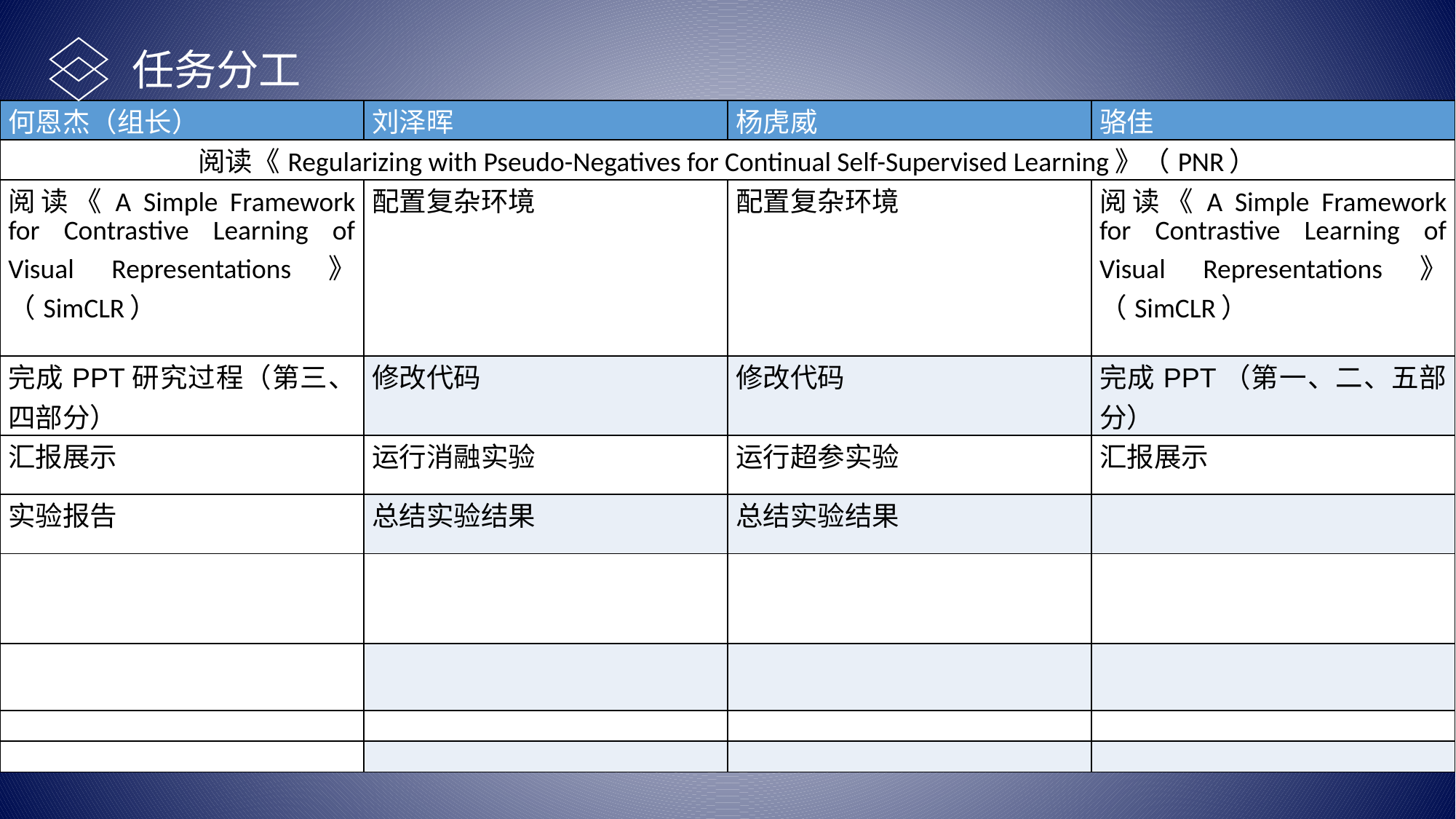

任务分工
| 何恩杰（组长） | 刘泽晖 | 杨虎威 | 骆佳 |
| --- | --- | --- | --- |
| 阅读《Regularizing with Pseudo-Negatives for Continual Self-Supervised Learning》（PNR） |  |  |  |
| 阅读《A Simple Framework for Contrastive Learning of Visual Representations》（SimCLR） | 配置复杂环境 | 配置复杂环境 | 阅读《A Simple Framework for Contrastive Learning of Visual Representations》（SimCLR） |
| 完成PPT研究过程（第三、四部分） | 修改代码 | 修改代码 | 完成PPT（第一、二、五部分） |
| 汇报展示 | 运行消融实验 | 运行超参实验 | 汇报展示 |
| 实验报告 | 总结实验结果 | 总结实验结果 |  |
|  |  |  |  |
|  |  |  |  |
|  |  |  |  |
|  |  |  |  |